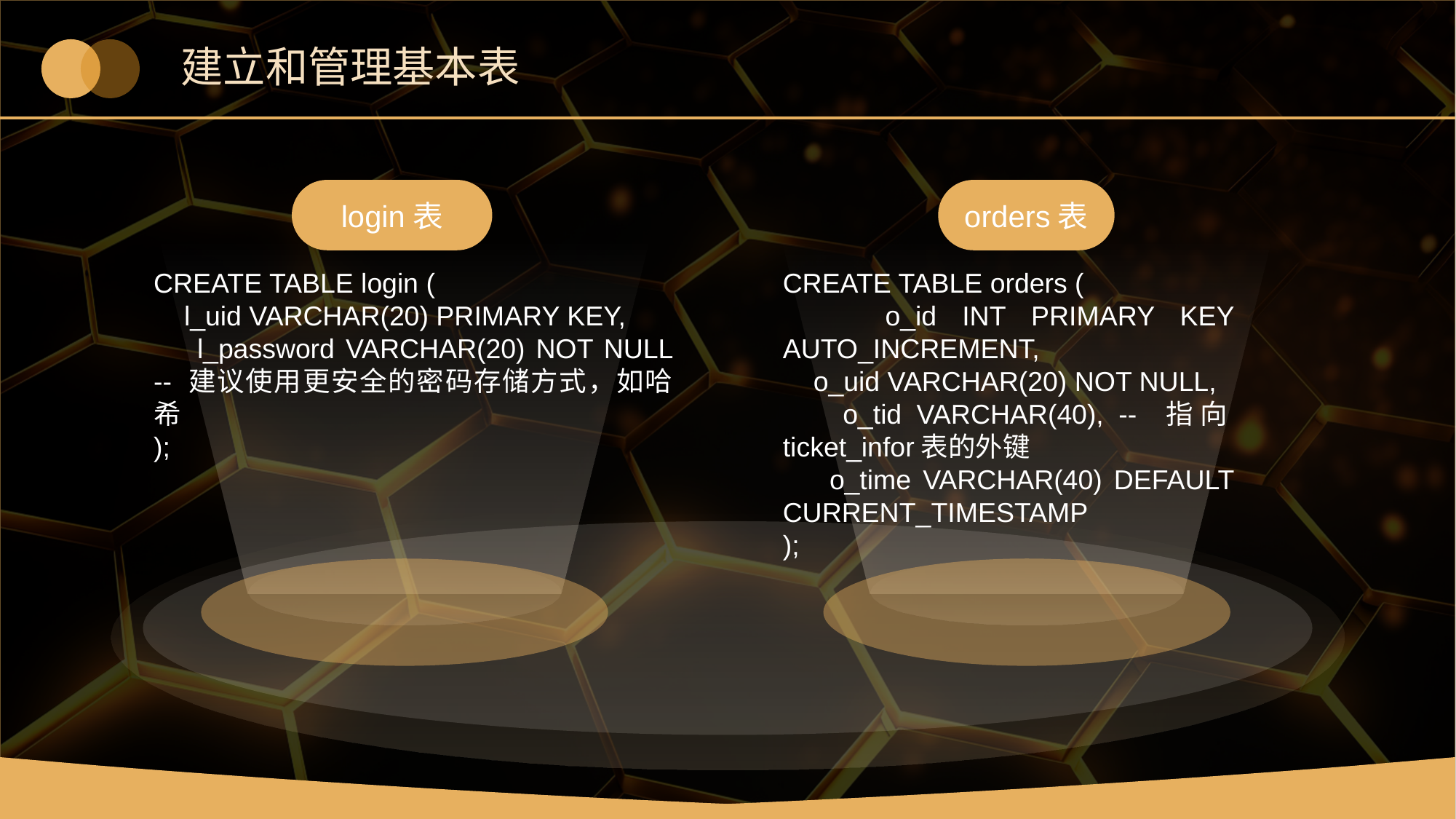

# 建立和管理基本表
login表

orders表

CREATE TABLE login (
    l_uid VARCHAR(20) PRIMARY KEY,
    l_password VARCHAR(20) NOT NULL -- 建议使用更安全的密码存储方式，如哈希
);
CREATE TABLE orders (
    o_id INT PRIMARY KEY AUTO_INCREMENT,
    o_uid VARCHAR(20) NOT NULL,
    o_tid VARCHAR(40), -- 指向ticket_infor表的外键
    o_time VARCHAR(40) DEFAULT CURRENT_TIMESTAMP
);